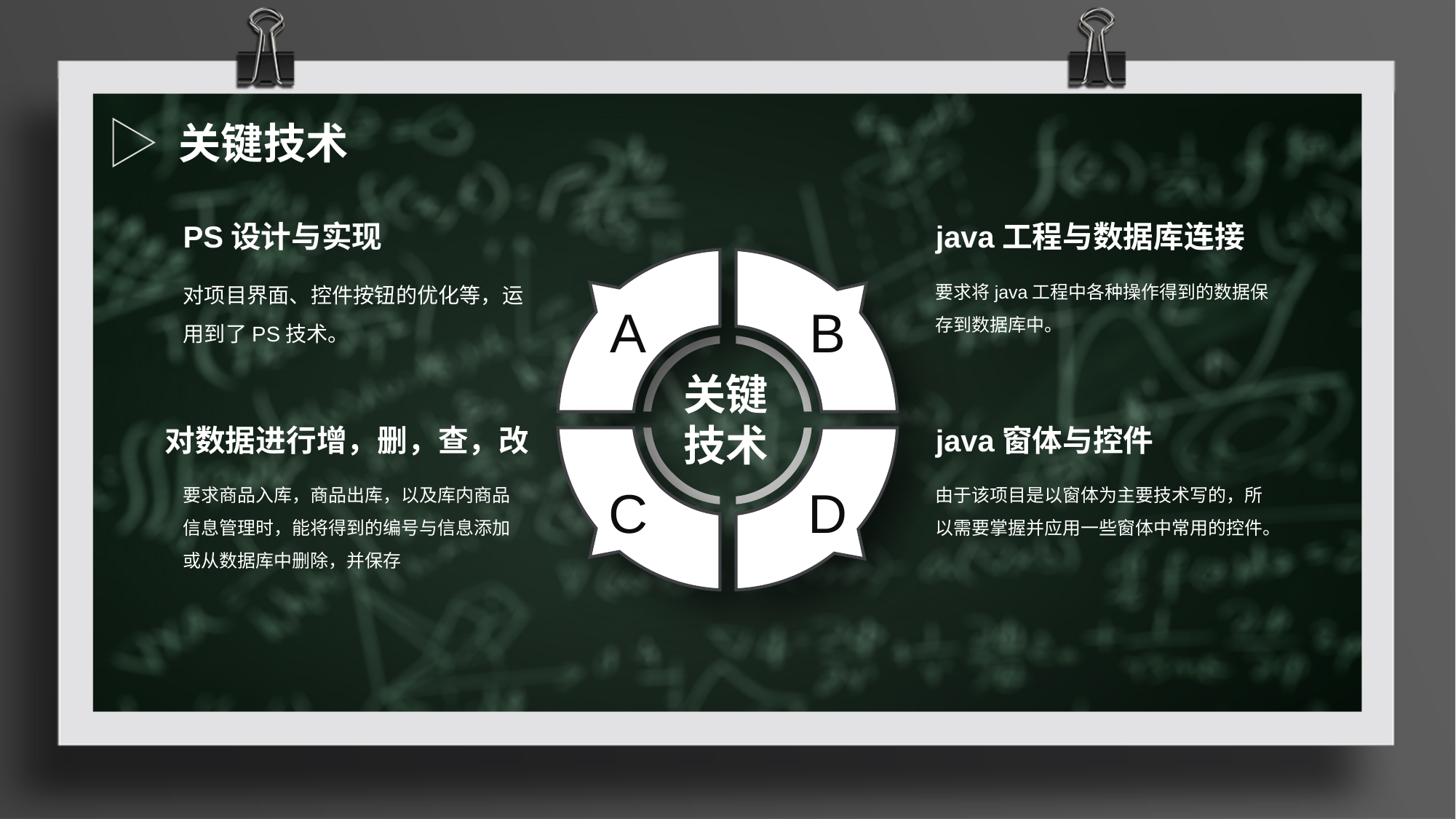

关键技术

PS设计与实现
java工程与数据库连接

对项目界面、控件按钮的优化等，运用到了PS技术。
要求将java工程中各种操作得到的数据保存到数据库中。

A
B

关键
技术
对数据进行增，删，查，改
java窗体与控件

要求商品入库，商品出库，以及库内商品信息管理时，能将得到的编号与信息添加或从数据库中删除，并保存
由于该项目是以窗体为主要技术写的，所以需要掌握并应用一些窗体中常用的控件。
C
D